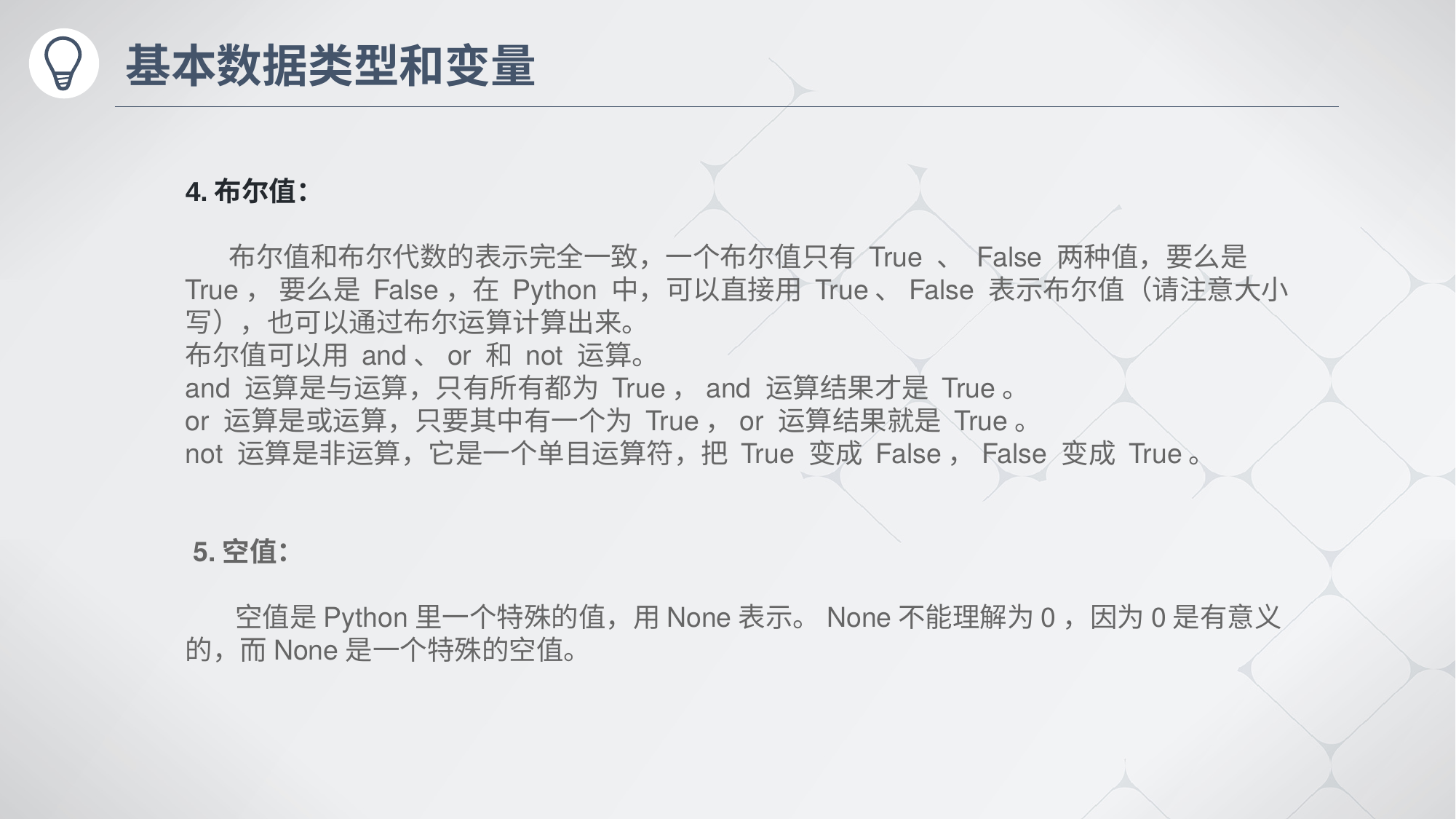

# 基本数据类型和变量
4.布尔值：

      布尔值和布尔代数的表示完全一致，一个布尔值只有 True 、 False 两种值，要么是 True， 要么是 False，在 Python 中，可以直接用 True、False 表示布尔值（请注意大小写），也可以通过布尔运算计算出来。
布尔值可以用 and、or 和 not 运算。
and 运算是与运算，只有所有都为 True，and 运算结果才是 True。
or 运算是或运算，只要其中有一个为 True，or 运算结果就是 True。
not 运算是非运算，它是一个单目运算符，把 True 变成 False，False 变成 True。

 5.空值：

       空值是Python里一个特殊的值，用None表示。None不能理解为0，因为0是有意义的，而None是一个特殊的空值。